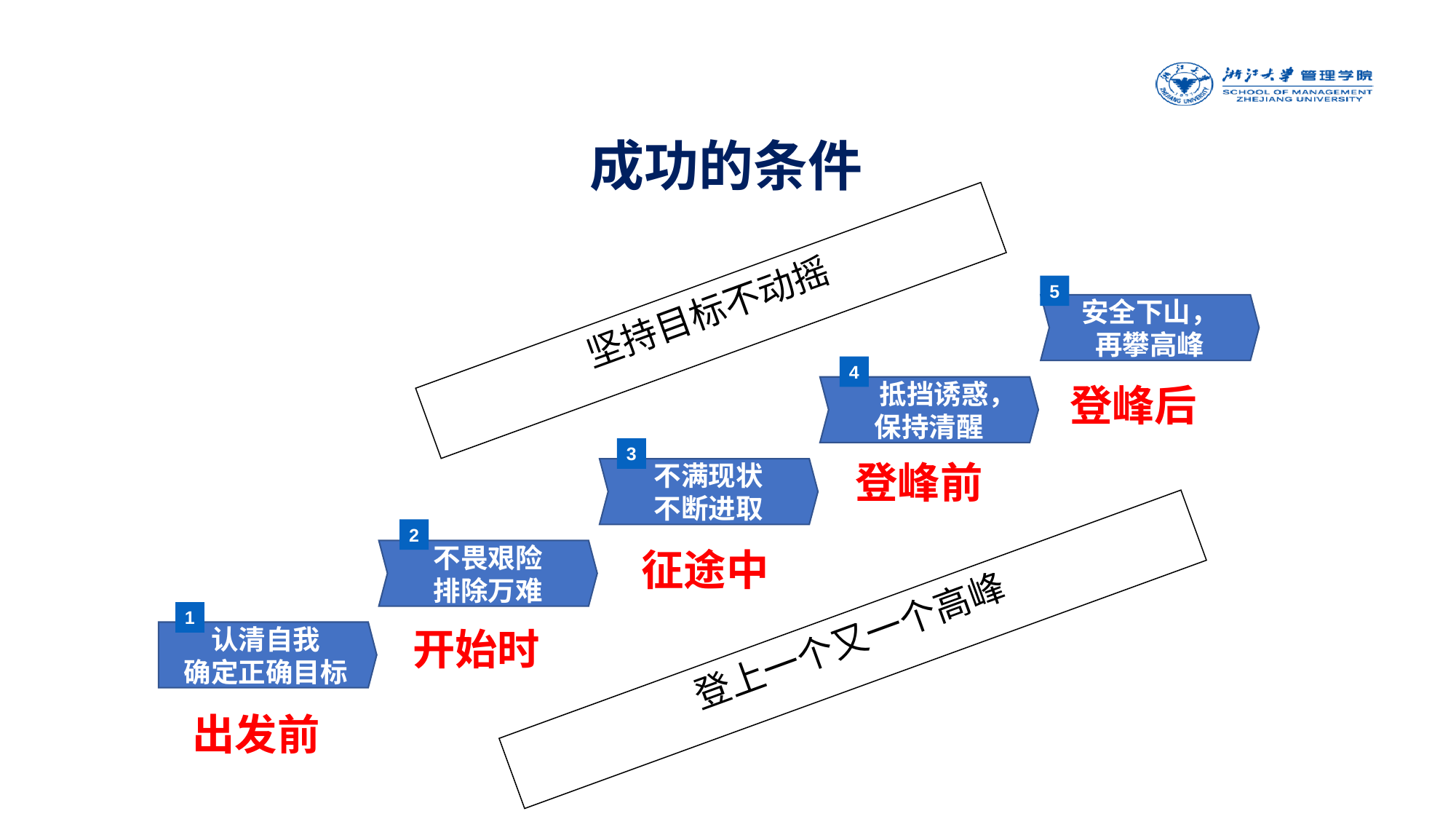

成功的条件
坚持目标不动摇
登上一个又一个高峰
5
安全下山，
再攀高峰
4
     抵挡诱惑，
保持清醒
登峰后
3
登峰前
不满现状
不断进取
2
不畏艰险
排除万难
征途中
1
认清自我
确定正确目标
开始时
出发前